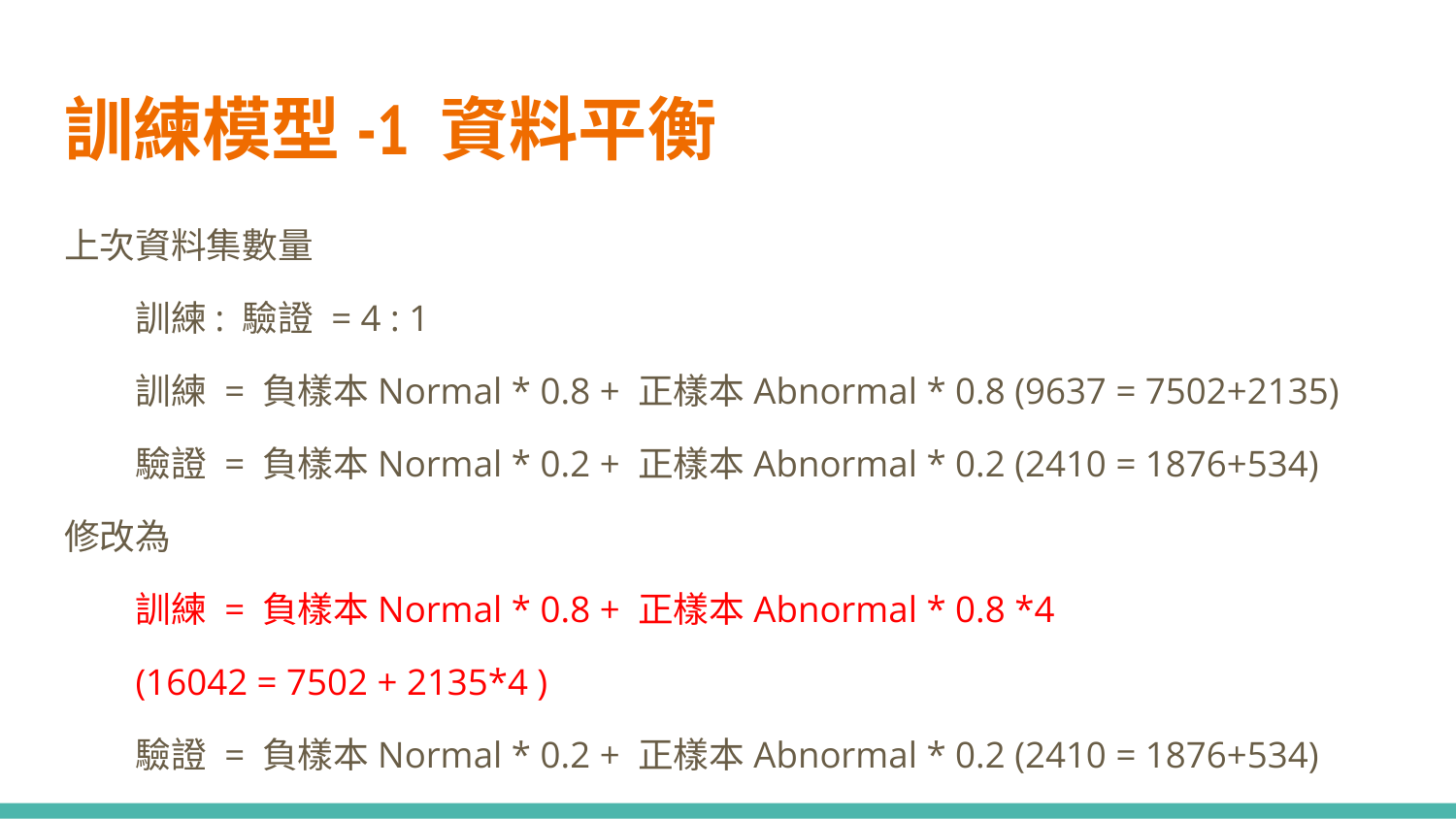

# 訓練模型-1 資料平衡
上次資料集數量
訓練: 驗證 = 4 : 1
訓練 = 負樣本Normal * 0.8 + 正樣本Abnormal * 0.8 (9637 = 7502+2135)
驗證 = 負樣本Normal * 0.2 + 正樣本Abnormal * 0.2 (2410 = 1876+534)
修改為
訓練 = 負樣本Normal * 0.8 + 正樣本Abnormal * 0.8 *4
(16042 = 7502 + 2135*4 )
驗證 = 負樣本Normal * 0.2 + 正樣本Abnormal * 0.2 (2410 = 1876+534)